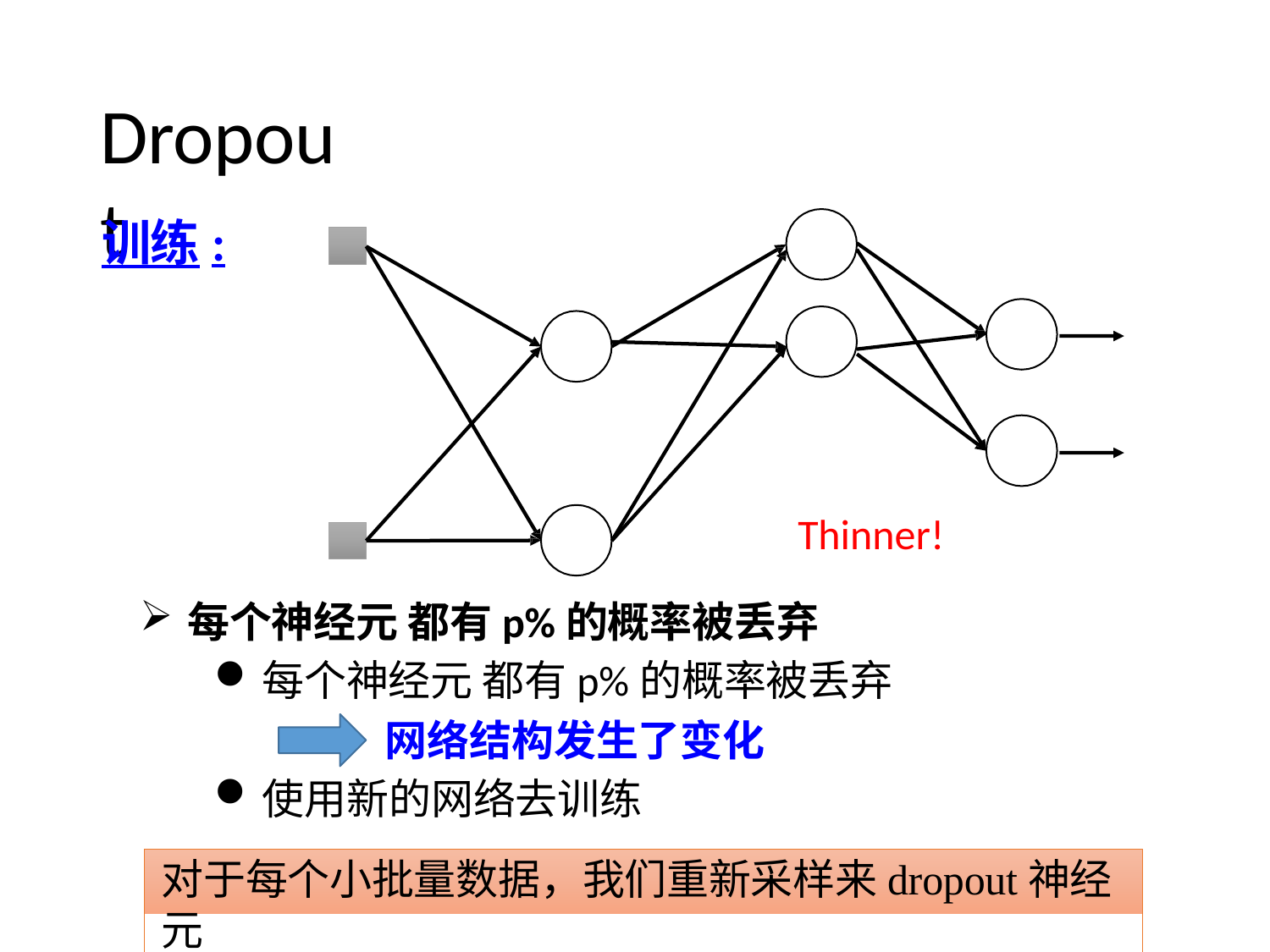

# Dropout

训练:

Thinner!
每个神经元 都有p%的概率被丢弃
每个神经元 都有p%的概率被丢弃
网络结构发生了变化
使用新的网络去训练

对于每个小批量数据，我们重新采样来dropout神经元